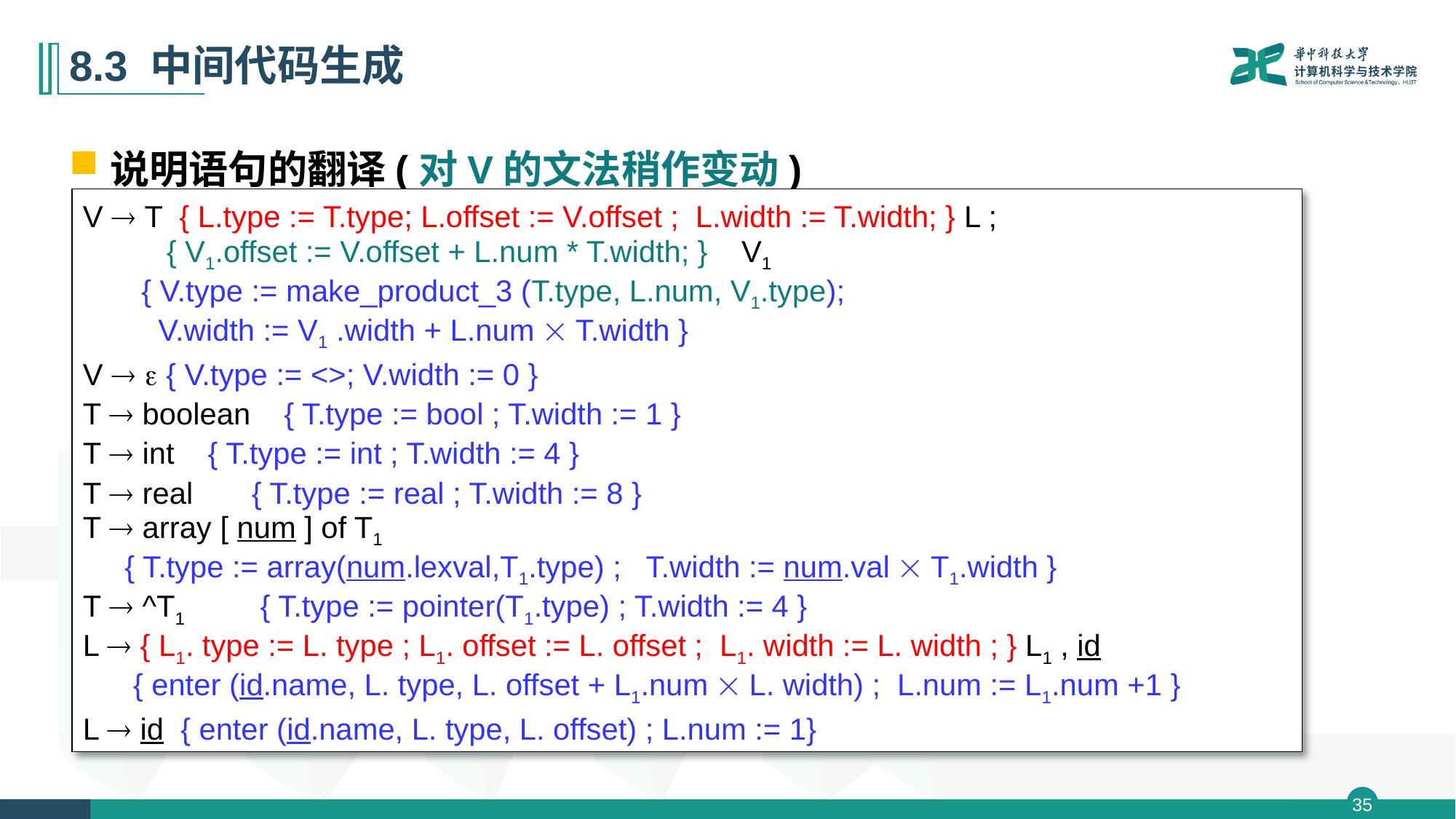

# 8.3 中间代码生成
说明语句的翻译(对V的文法稍作变动)
V → T  { L.type := T.type; L.offset := V.offset ;  L.width := T.width; } L ;
          { V1.offset := V.offset + L.num * T.width; }    V1
       { V.type := make_product_3 (T.type, L.num, V1.type);
         V.width := V1 .width + L.num × T.width }
V → ε { V.type := <>; V.width := 0 }
T → boolean    { T.type := bool ; T.width := 1 }
T → int    { T.type := int ; T.width := 4 }
T → real       { T.type := real ; T.width := 8 }
T → array [ num ] of T1
     { T.type := array(num.lexval,T1.type) ;   T.width := num.val × T1.width }
T → ^T1         { T.type := pointer(T1.type) ; T.width := 4 }
L → { L1. type := L. type ; L1. offset := L. offset ;  L1. width := L. width ; } L1 , id
      { enter (id.name, L. type, L. offset + L1.num × L. width) ;  L.num := L1.num +1 }
L → id  { enter (id.name, L. type, L. offset) ; L.num := 1}